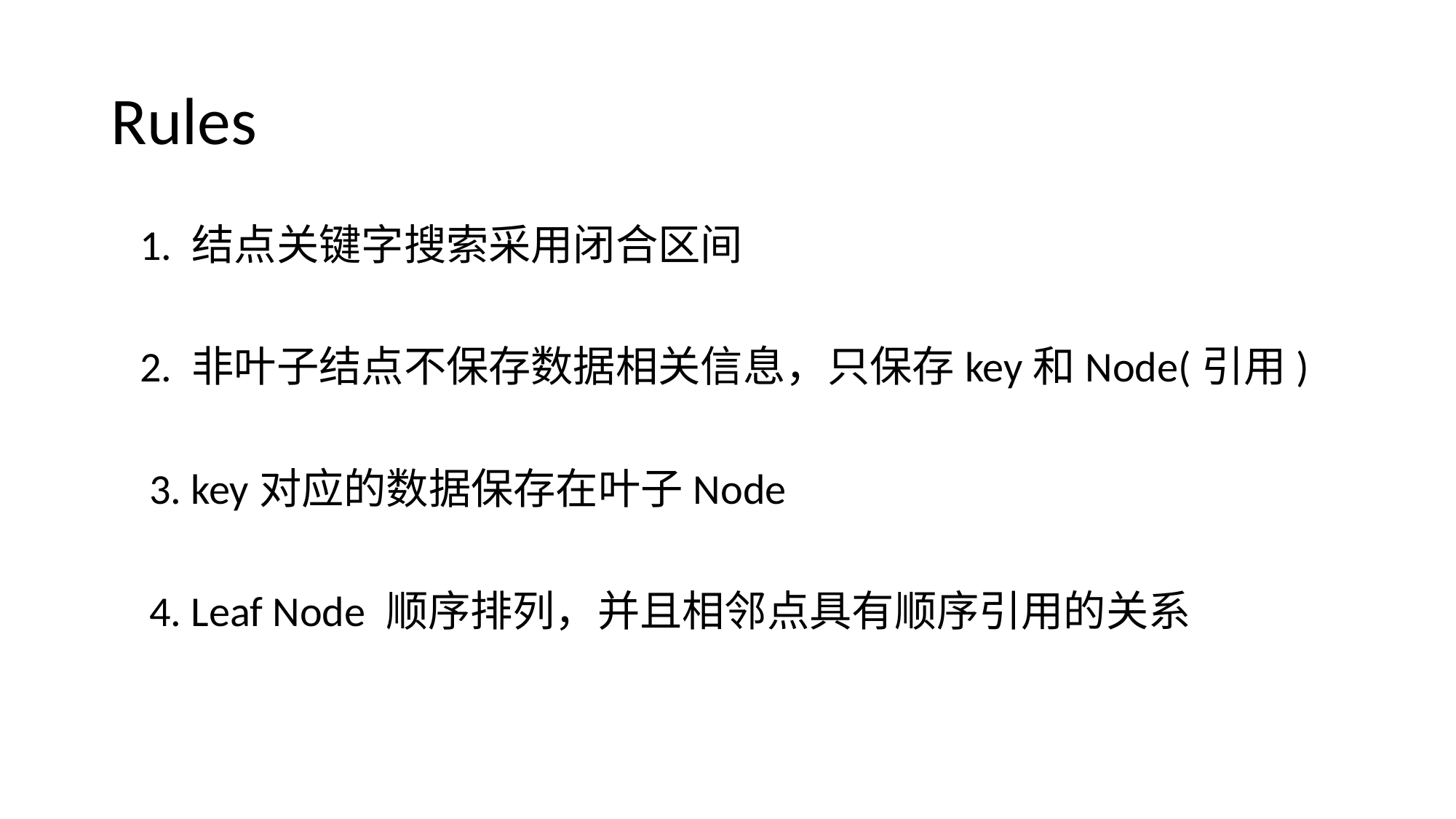

# Rules
   1. 结点关键字搜索采用闭合区间

   2. 非叶子结点不保存数据相关信息，只保存key和Node(引用)

    3. key对应的数据保存在叶子Node

    4. Leaf Node 顺序排列，并且相邻点具有顺序引用的关系